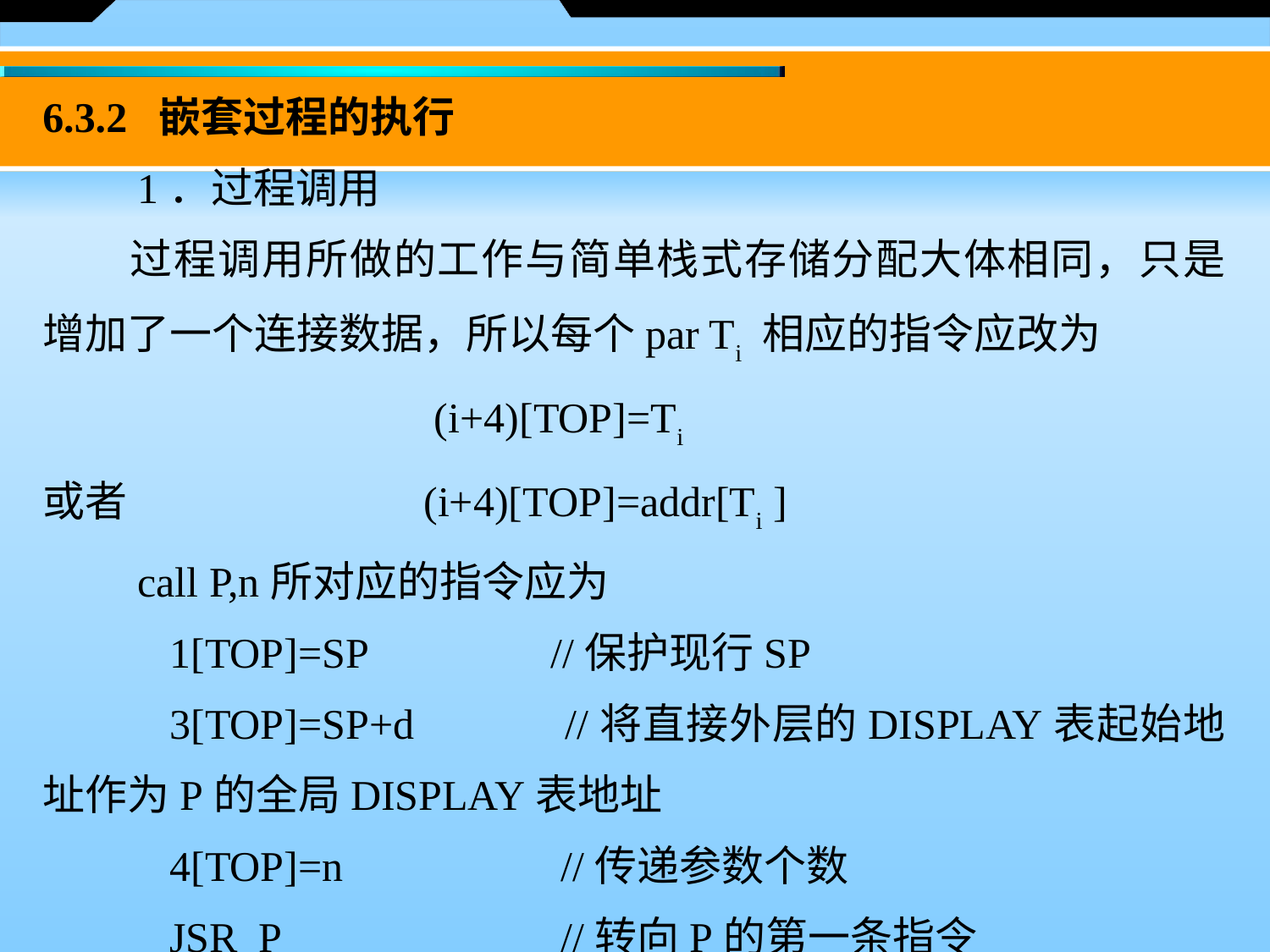

6.3.2  嵌套过程的执行
　　1．过程调用
　　过程调用所做的工作与简单栈式存储分配大体相同，只是增加了一个连接数据，所以每个par Ti 相应的指令应改为
                      		 (i+4)[TOP]=Ti
或者                   	(i+4)[TOP]=addr[Ti ]
　　call P,n所对应的指令应为
	1[TOP]=SP       	//保护现行SP
	3[TOP]=SP+d     	 //将直接外层的DISPLAY表起始地址作为P的全局DISPLAY表地址
	4[TOP]=n         	 //传递参数个数
        	JSR  P          		 //转向P的第一条指令